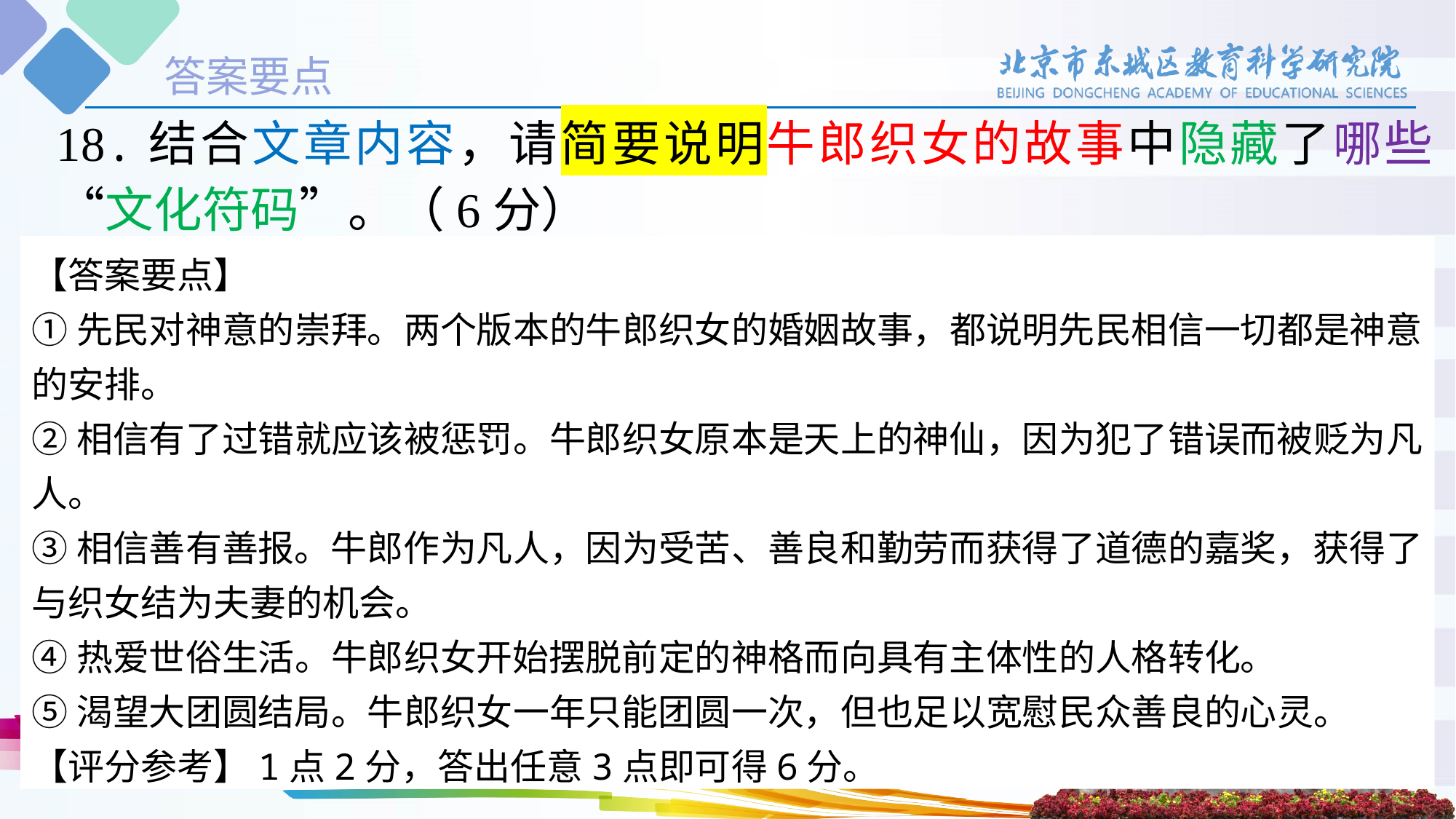

答案要点
18.结合文章内容，请简要说明牛郎织女的故事中隐藏了哪些“文化符码”。（6分）
【答案要点】
①先民对神意的崇拜。两个版本的牛郎织女的婚姻故事，都说明先民相信一切都是神意的安排。
②相信有了过错就应该被惩罚。牛郎织女原本是天上的神仙，因为犯了错误而被贬为凡人。
③相信善有善报。牛郎作为凡人，因为受苦、善良和勤劳而获得了道德的嘉奖，获得了与织女结为夫妻的机会。
④热爱世俗生活。牛郎织女开始摆脱前定的神格而向具有主体性的人格转化。
⑤渴望大团圆结局。牛郎织女一年只能团圆一次，但也足以宽慰民众善良的心灵。
【评分参考】1点2分，答出任意3点即可得6分。